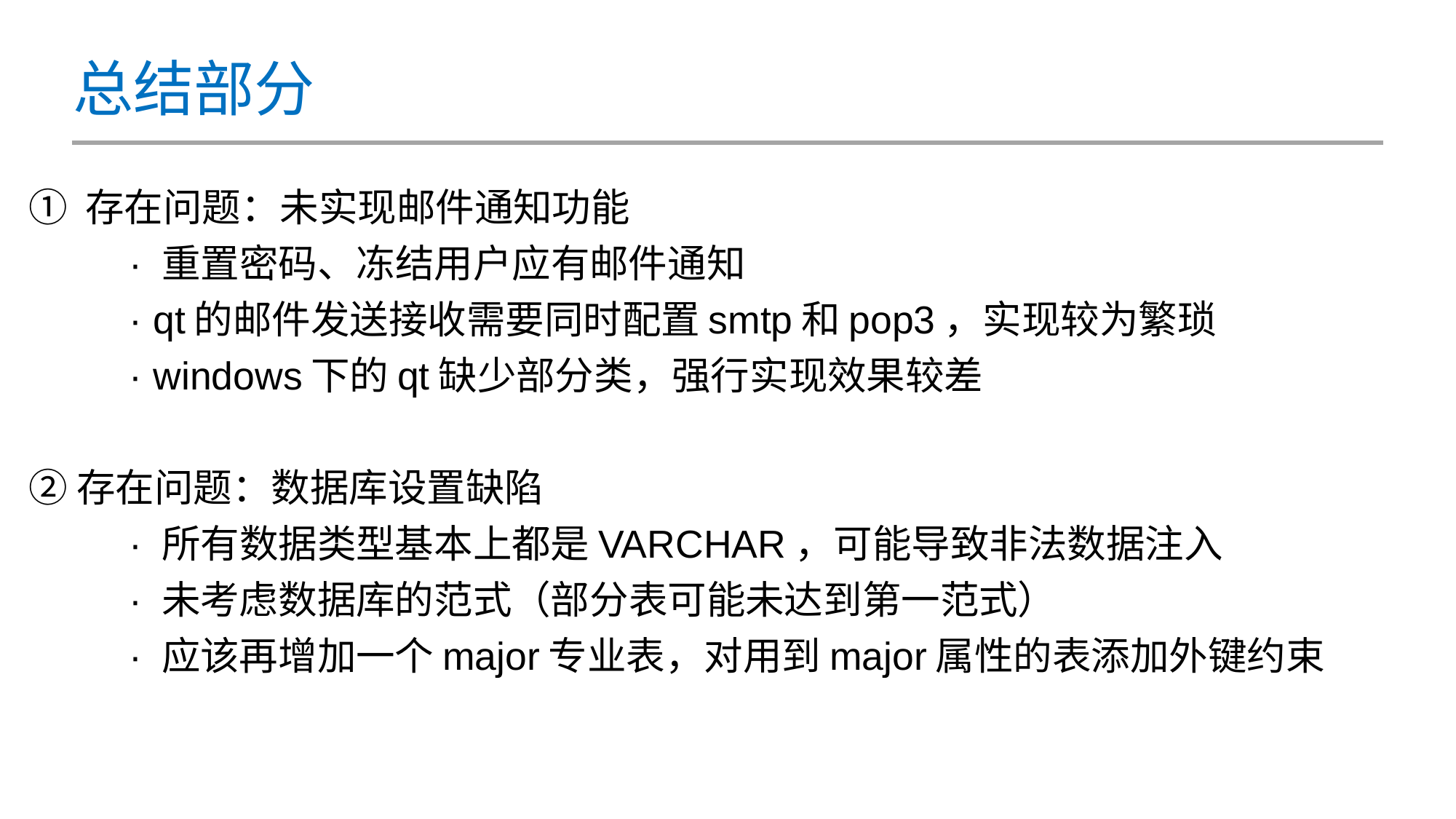

# 总结部分
① 存在问题：未实现邮件通知功能
	· 重置密码、冻结用户应有邮件通知
	· qt的邮件发送接收需要同时配置smtp和pop3，实现较为繁琐
	· windows下的qt缺少部分类，强行实现效果较差

②存在问题：数据库设置缺陷
	· 所有数据类型基本上都是VARCHAR，可能导致非法数据注入
	· 未考虑数据库的范式（部分表可能未达到第一范式）
	· 应该再增加一个major专业表，对用到major属性的表添加外键约束